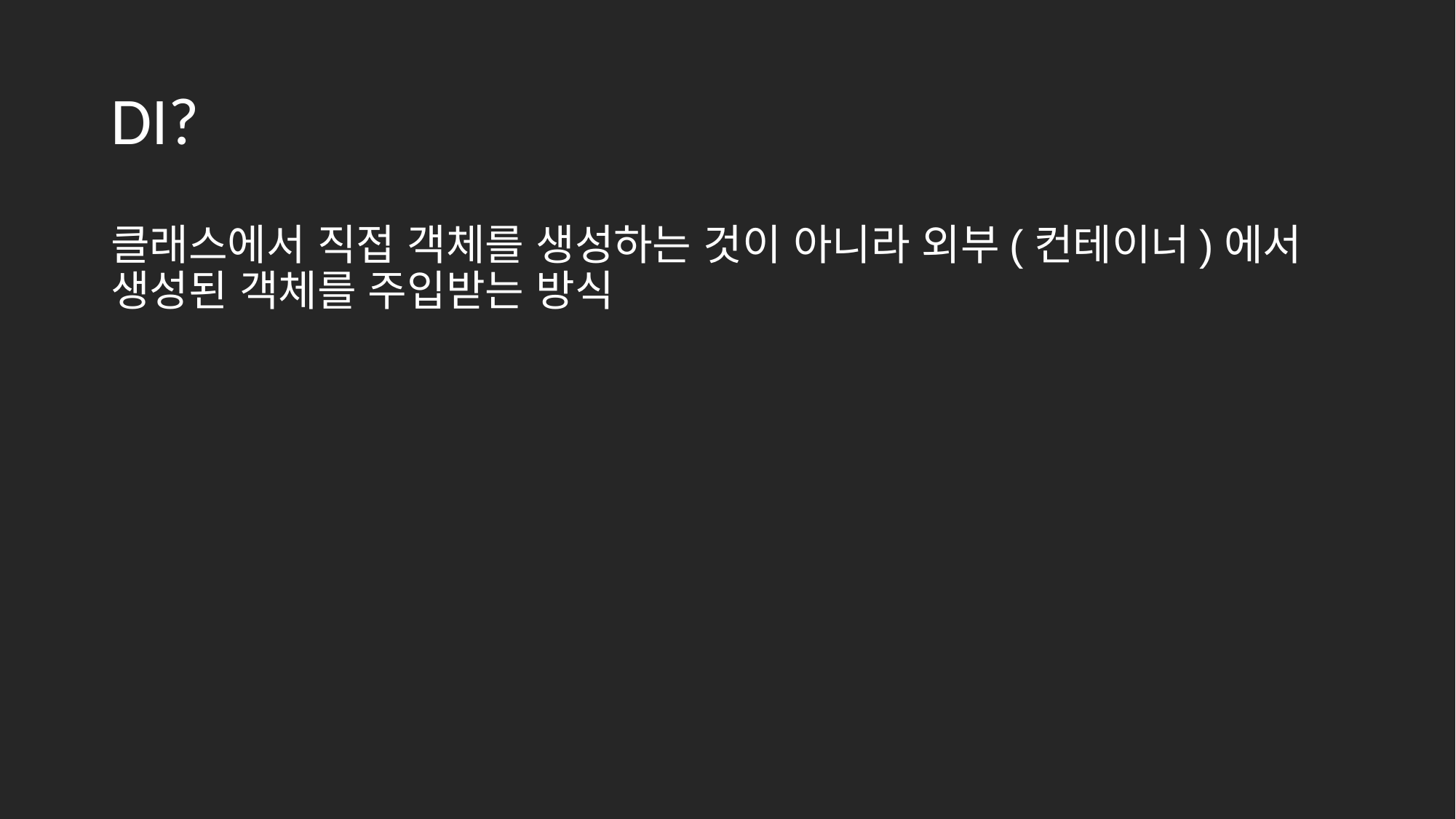

# DI?
클래스에서 직접 객체를 생성하는 것이 아니라 외부(컨테이너)에서 생성된 객체를 주입받는 방식